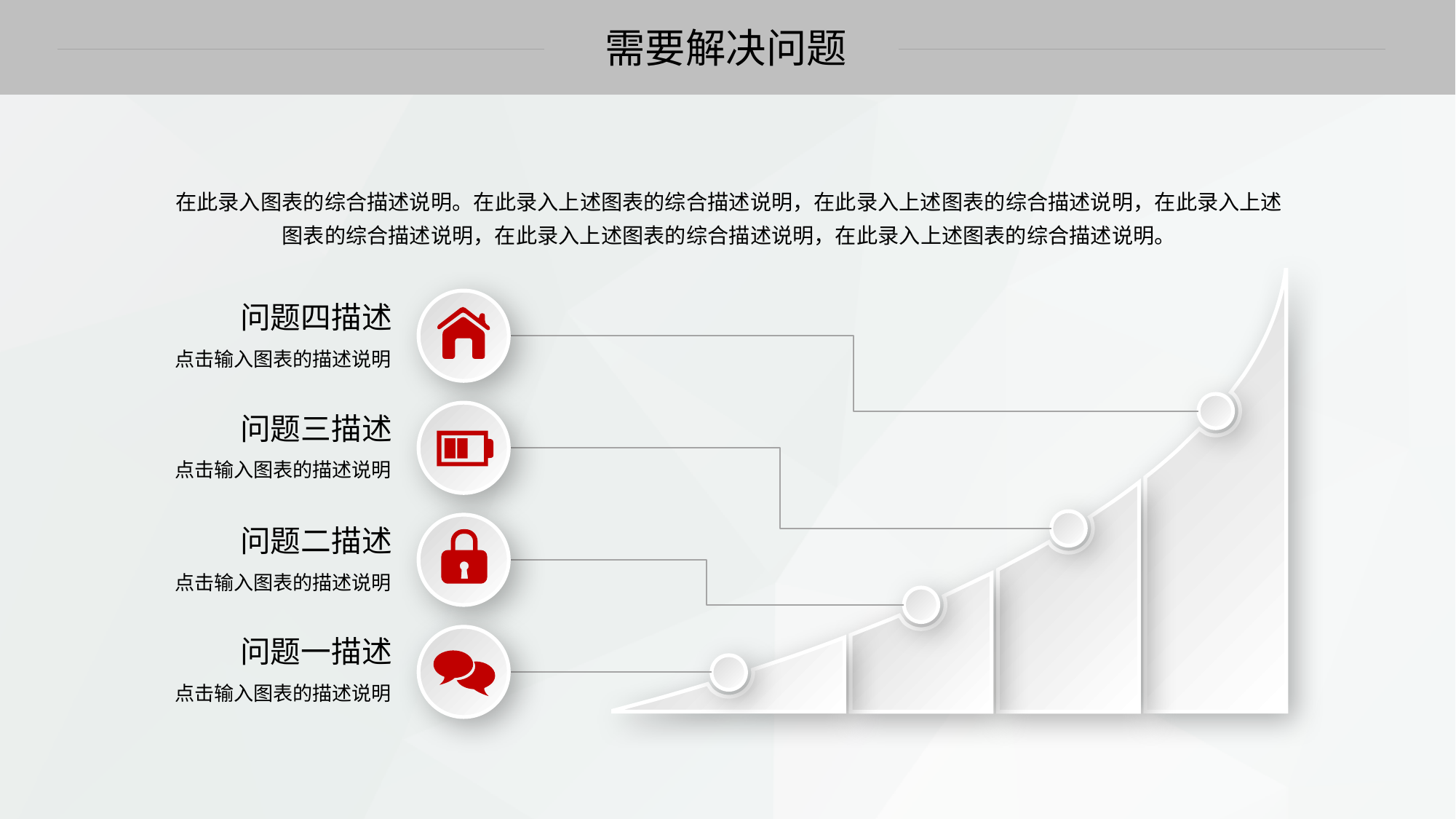

需要解决问题
在此录入图表的综合描述说明。在此录入上述图表的综合描述说明，在此录入上述图表的综合描述说明，在此录入上述图表的综合描述说明，在此录入上述图表的综合描述说明，在此录入上述图表的综合描述说明。

问题四描述

点击输入图表的描述说明

问题三描述

点击输入图表的描述说明

问题二描述

点击输入图表的描述说明

问题一描述

点击输入图表的描述说明

延时文字，不要可以删除